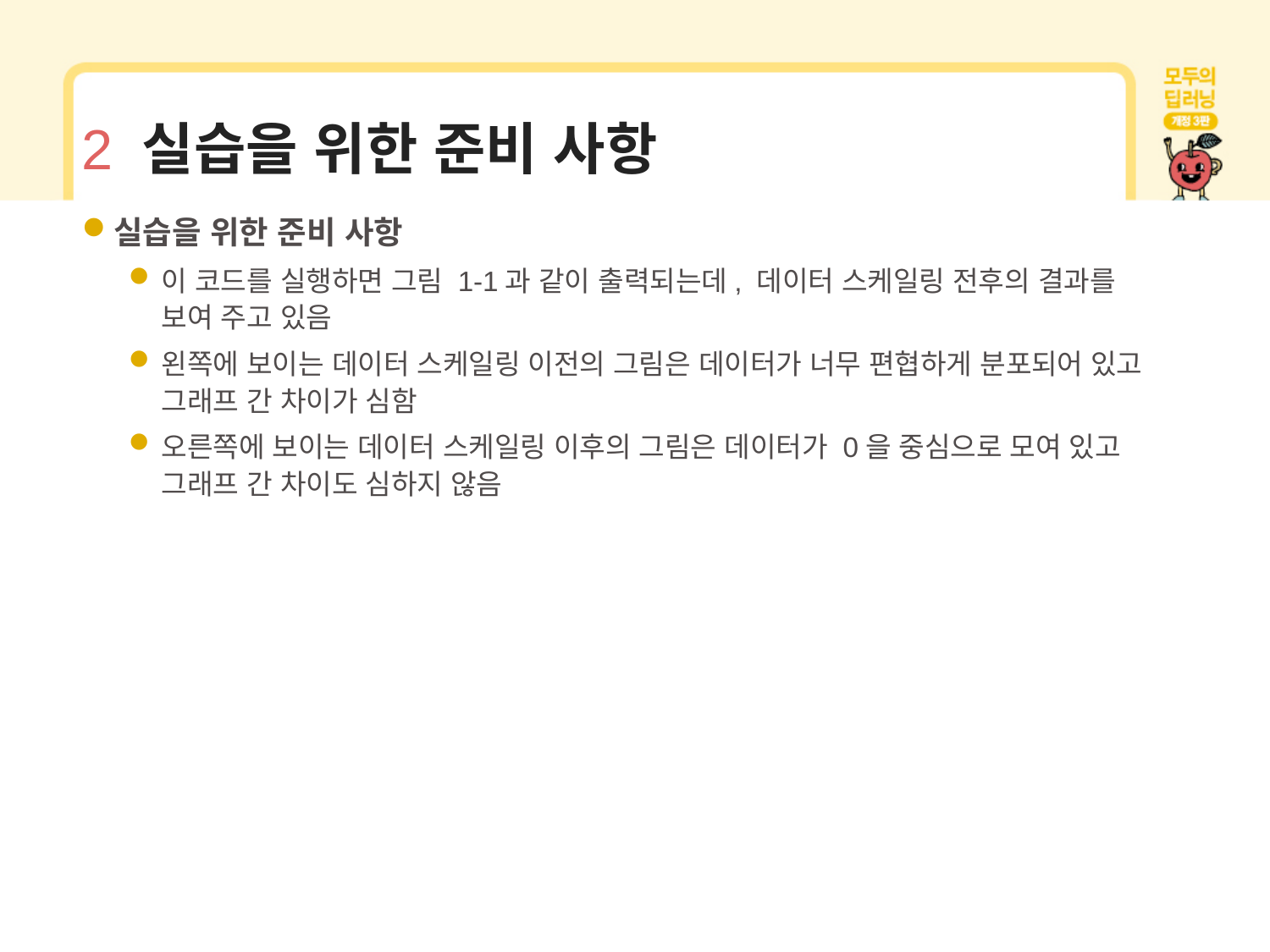

# 2 실습을 위한 준비 사항
실습을 위한 준비 사항
이 코드를 실행하면 그림 1-1과 같이 출력되는데, 데이터 스케일링 전후의 결과를 보여 주고 있음
왼쪽에 보이는 데이터 스케일링 이전의 그림은 데이터가 너무 편협하게 분포되어 있고 그래프 간 차이가 심함
오른쪽에 보이는 데이터 스케일링 이후의 그림은 데이터가 0을 중심으로 모여 있고 그래프 간 차이도 심하지 않음